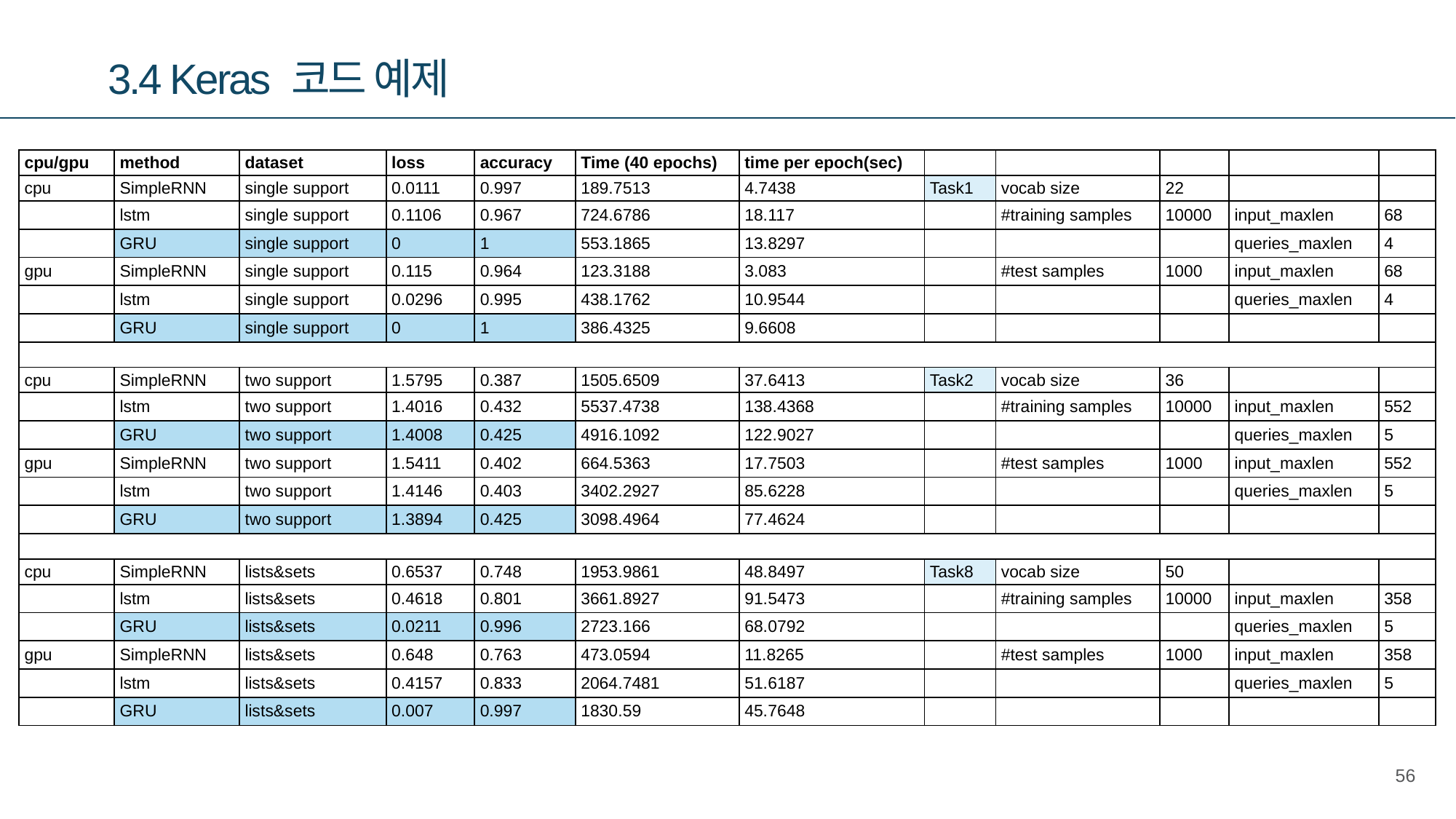

3.4 Keras 코드 예제
| cpu/gpu | method | dataset | loss | accuracy | Time (40 epochs) | time per epoch(sec) |  |  |  |  |  |
| --- | --- | --- | --- | --- | --- | --- | --- | --- | --- | --- | --- |
| cpu | SimpleRNN | single support | 0.0111 | 0.997 | 189.7513 | 4.7438 | Task1 | vocab size | 22 |  |  |
|  | lstm | single support | 0.1106 | 0.967 | 724.6786 | 18.117 |  | #training samples | 10000 | input\_maxlen | 68 |
|  | GRU | single support | 0 | 1 | 553.1865 | 13.8297 |  |  |  | queries\_maxlen | 4 |
| gpu | SimpleRNN | single support | 0.115 | 0.964 | 123.3188 | 3.083 |  | #test samples | 1000 | input\_maxlen | 68 |
|  | lstm | single support | 0.0296 | 0.995 | 438.1762 | 10.9544 |  |  |  | queries\_maxlen | 4 |
|  | GRU | single support | 0 | 1 | 386.4325 | 9.6608 |  |  |  |  |  |
|  |  |  |  |  |  |  |  |  |  |  |  |
| cpu | SimpleRNN | two support | 1.5795 | 0.387 | 1505.6509 | 37.6413 | Task2 | vocab size | 36 |  |  |
|  | lstm | two support | 1.4016 | 0.432 | 5537.4738 | 138.4368 |  | #training samples | 10000 | input\_maxlen | 552 |
|  | GRU | two support | 1.4008 | 0.425 | 4916.1092 | 122.9027 |  |  |  | queries\_maxlen | 5 |
| gpu | SimpleRNN | two support | 1.5411 | 0.402 | 664.5363 | 17.7503 |  | #test samples | 1000 | input\_maxlen | 552 |
|  | lstm | two support | 1.4146 | 0.403 | 3402.2927 | 85.6228 |  |  |  | queries\_maxlen | 5 |
|  | GRU | two support | 1.3894 | 0.425 | 3098.4964 | 77.4624 |  |  |  |  |  |
|  |  |  |  |  |  |  |  |  |  |  |  |
| cpu | SimpleRNN | lists&sets | 0.6537 | 0.748 | 1953.9861 | 48.8497 | Task8 | vocab size | 50 |  |  |
|  | lstm | lists&sets | 0.4618 | 0.801 | 3661.8927 | 91.5473 |  | #training samples | 10000 | input\_maxlen | 358 |
|  | GRU | lists&sets | 0.0211 | 0.996 | 2723.166 | 68.0792 |  |  |  | queries\_maxlen | 5 |
| gpu | SimpleRNN | lists&sets | 0.648 | 0.763 | 473.0594 | 11.8265 |  | #test samples | 1000 | input\_maxlen | 358 |
|  | lstm | lists&sets | 0.4157 | 0.833 | 2064.7481 | 51.6187 |  |  |  | queries\_maxlen | 5 |
|  | GRU | lists&sets | 0.007 | 0.997 | 1830.59 | 45.7648 |  |  |  |  |  |